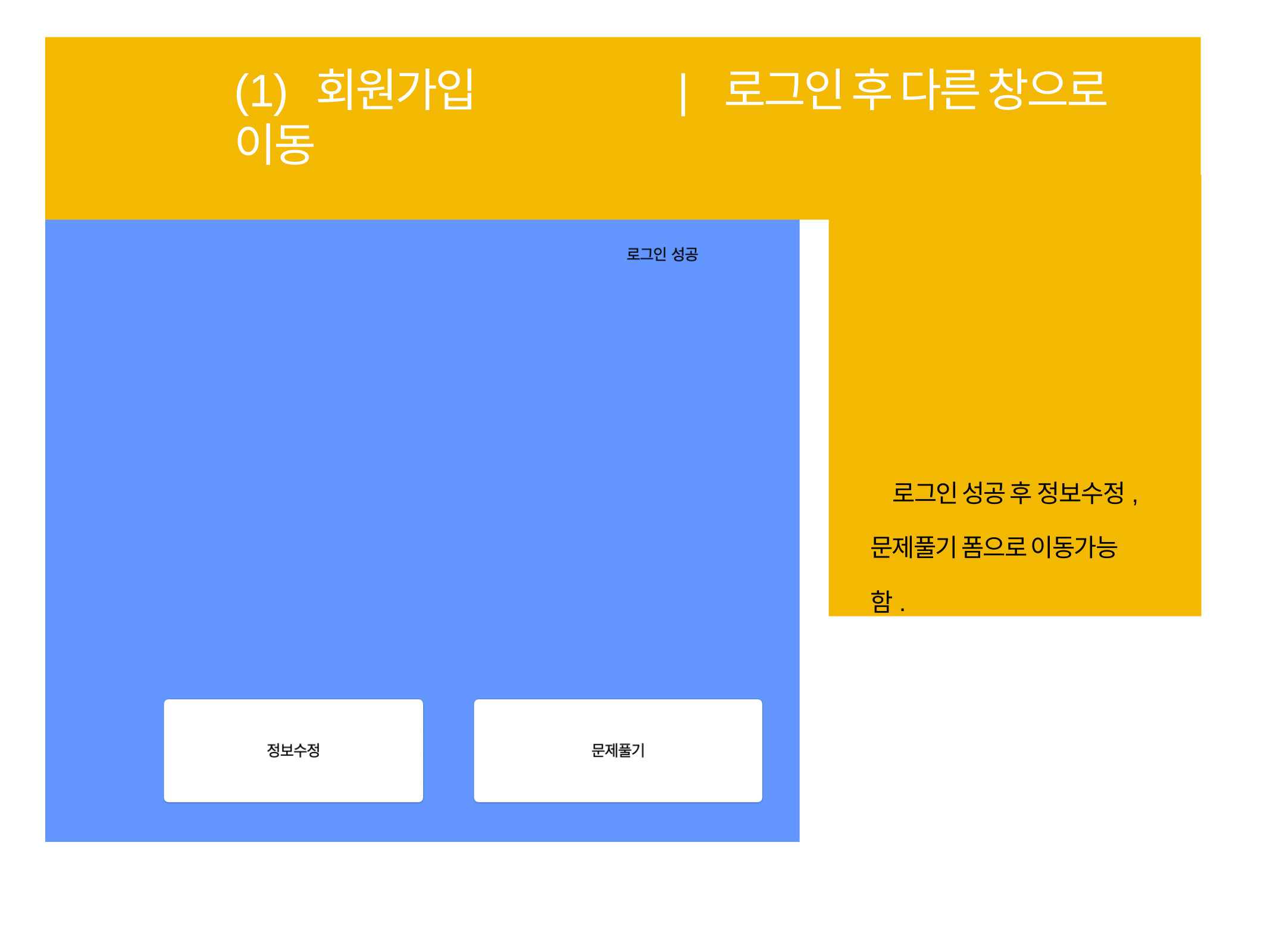

# (1) 회원가입	| 로그인 후 다른 창으로 이동

로그인 성공 후 정보수정,  문제풀기 폼으로 이동가능 함.